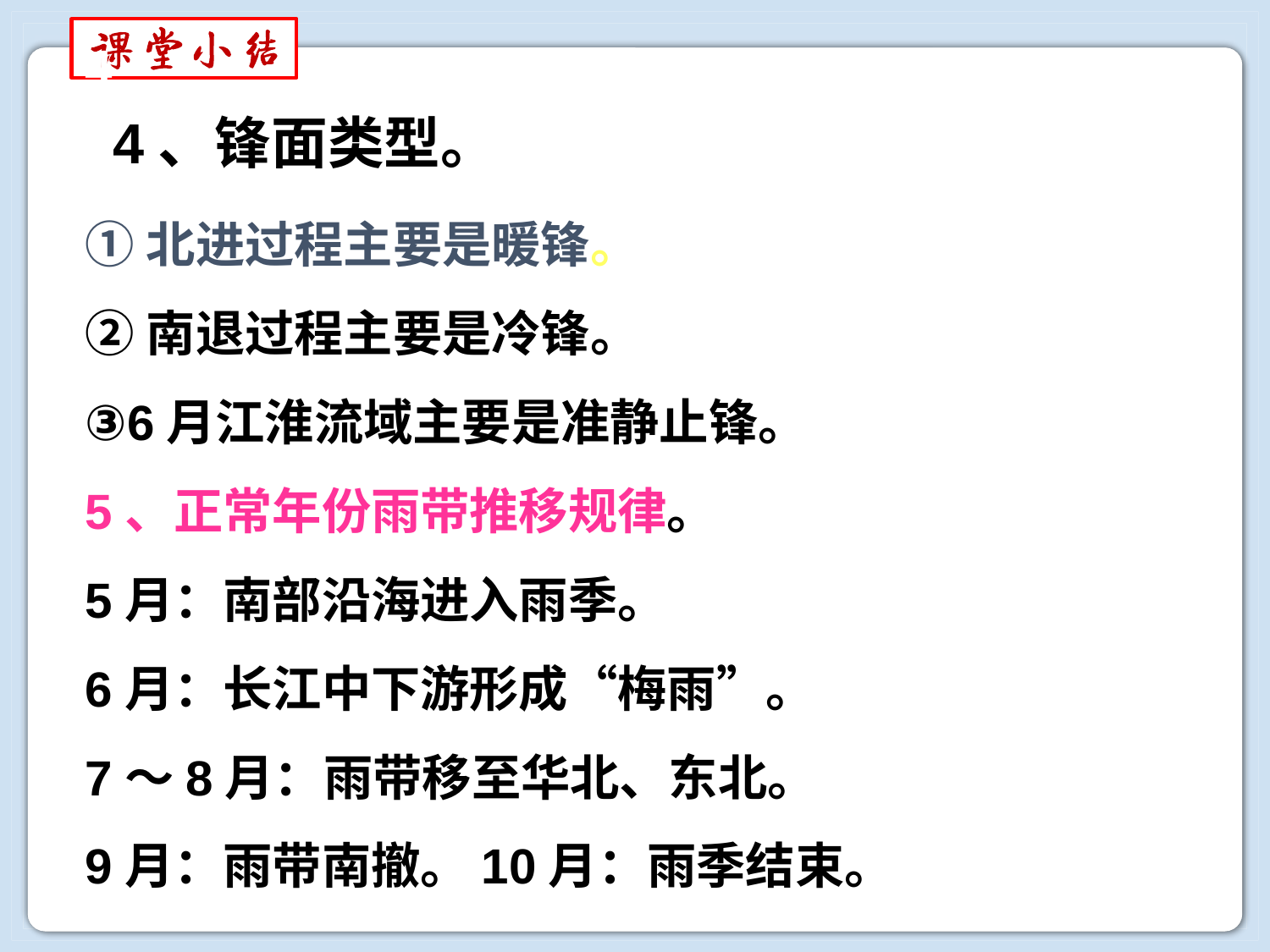

4

①北进过程主要是暖锋。
②南退过程主要是冷锋。
③6月江淮流域主要是准静止锋。
5、正常年份雨带推移规律。
5月：南部沿海进入雨季。
6月：长江中下游形成“梅雨”。
7～8月：雨带移至华北、东北。
9月：雨带南撤。10月：雨季结束。
4、锋面类型。